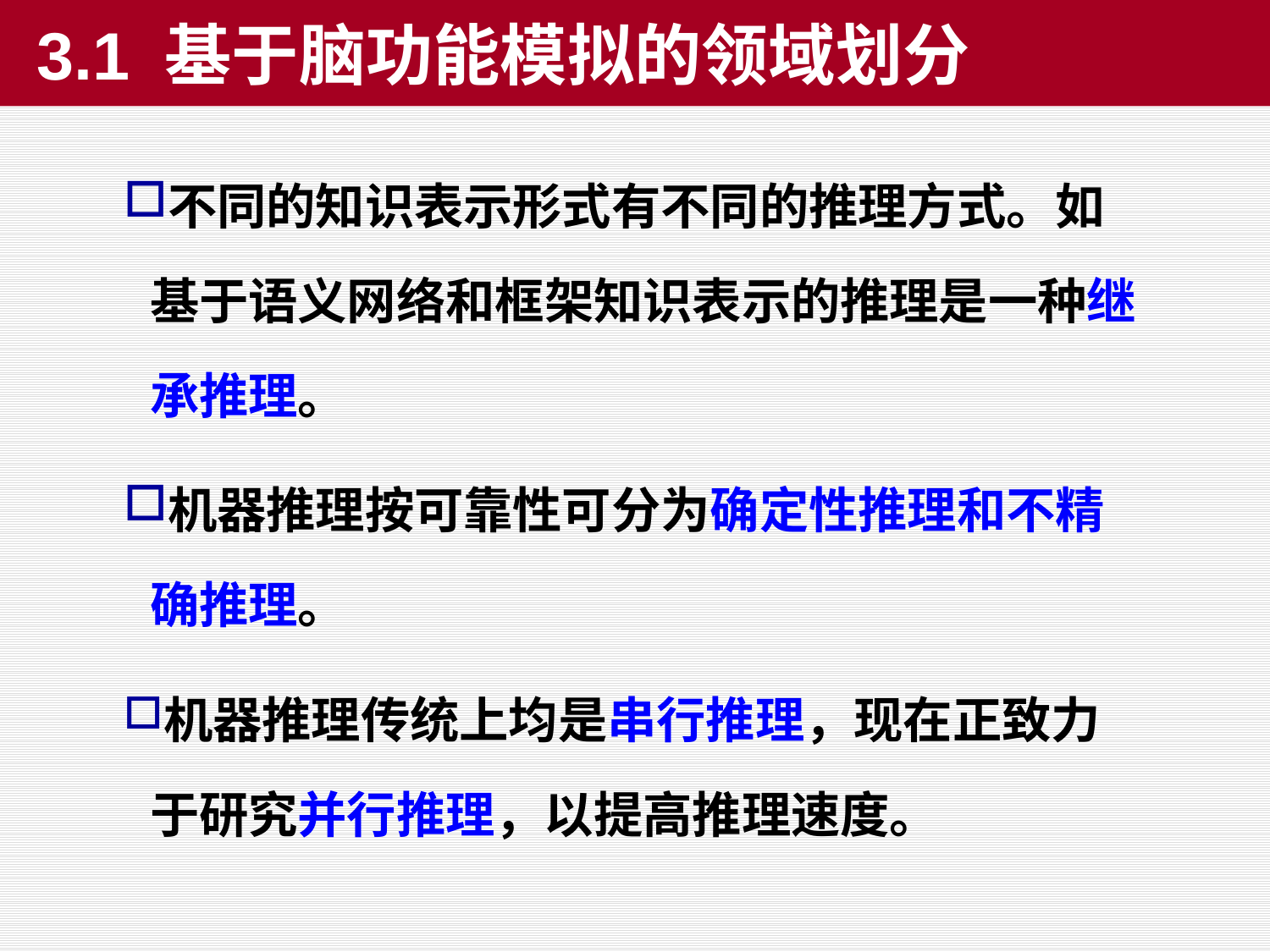

3.1 基于脑功能模拟的领域划分
不同的知识表示形式有不同的推理方式。如基于语义网络和框架知识表示的推理是一种继承推理。
机器推理按可靠性可分为确定性推理和不精确推理。
机器推理传统上均是串行推理，现在正致力于研究并行推理，以提高推理速度。